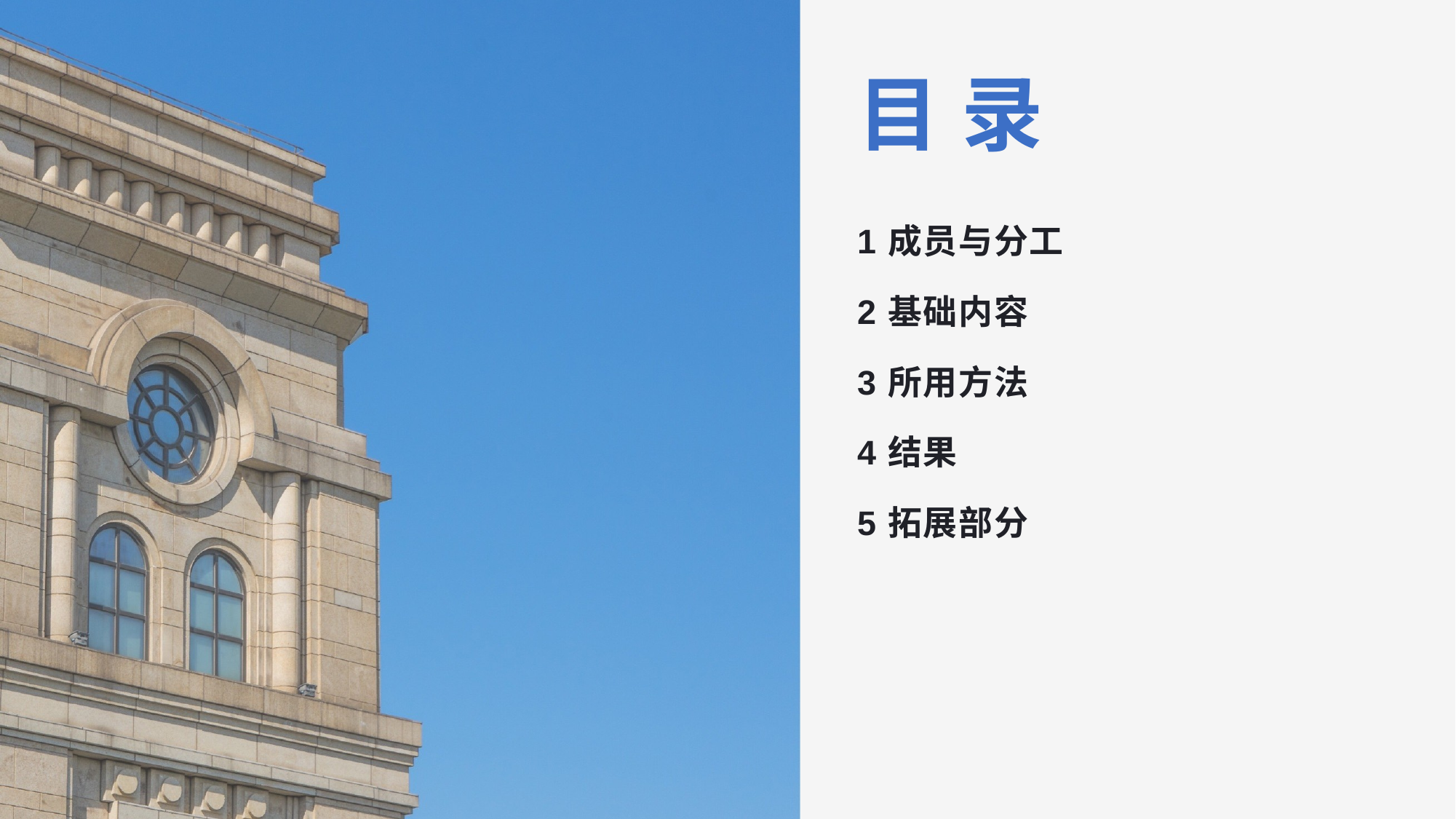

# 目 录
成员与分工
基础内容
所用方法
结果
拓展部分